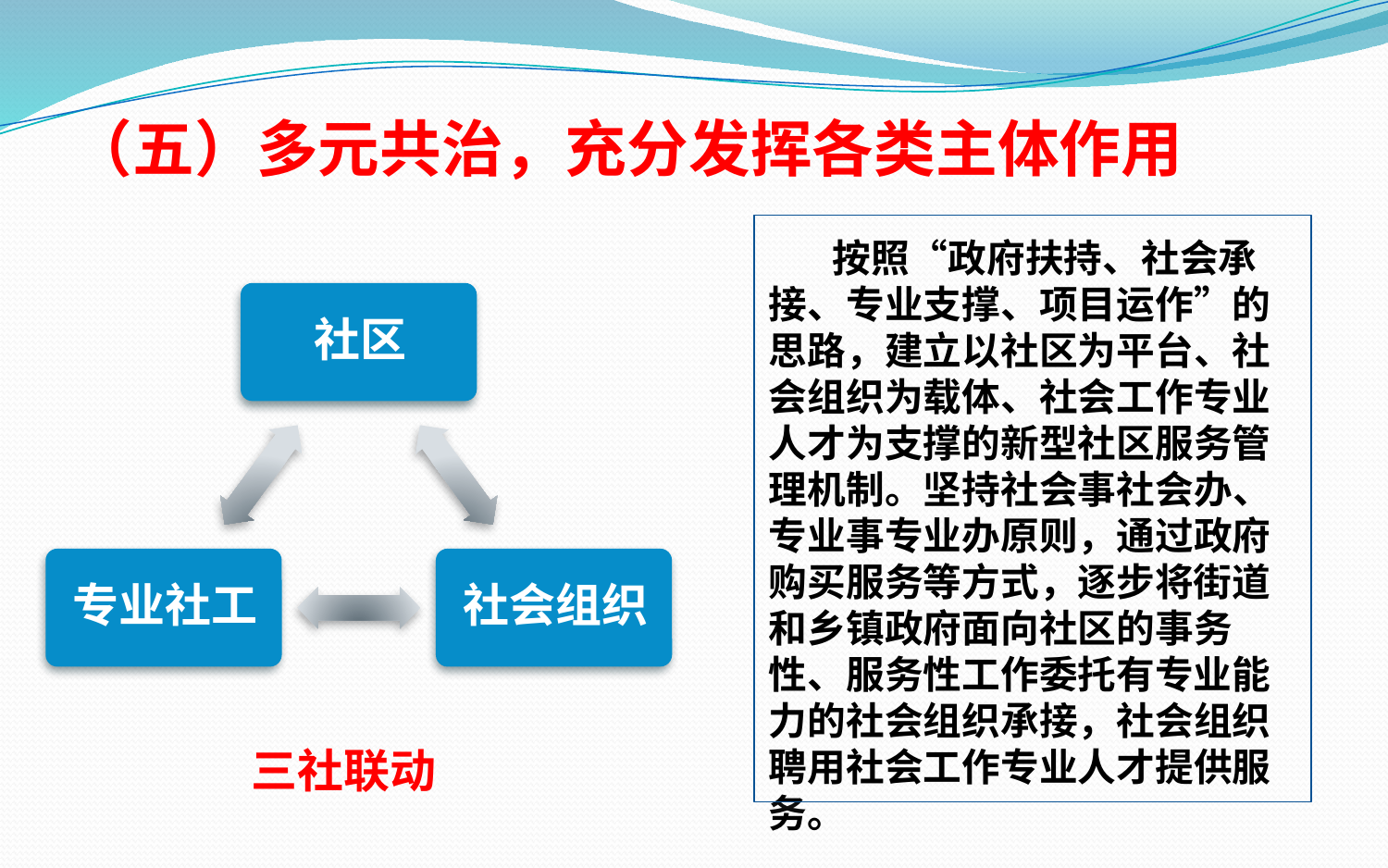

（五）多元共治，充分发挥各类主体作用

社区

社会组织

专业社工

       按照“政府扶持、社会承接、专业支撑、项目运作”的思路，建立以社区为平台、社会组织为载体、社会工作专业人才为支撑的新型社区服务管理机制。坚持社会事社会办、专业事专业办原则，通过政府购买服务等方式，逐步将街道和乡镇政府面向社区的事务性、服务性工作委托有专业能力的社会组织承接，社会组织聘用社会工作专业人才提供服务。
三社联动